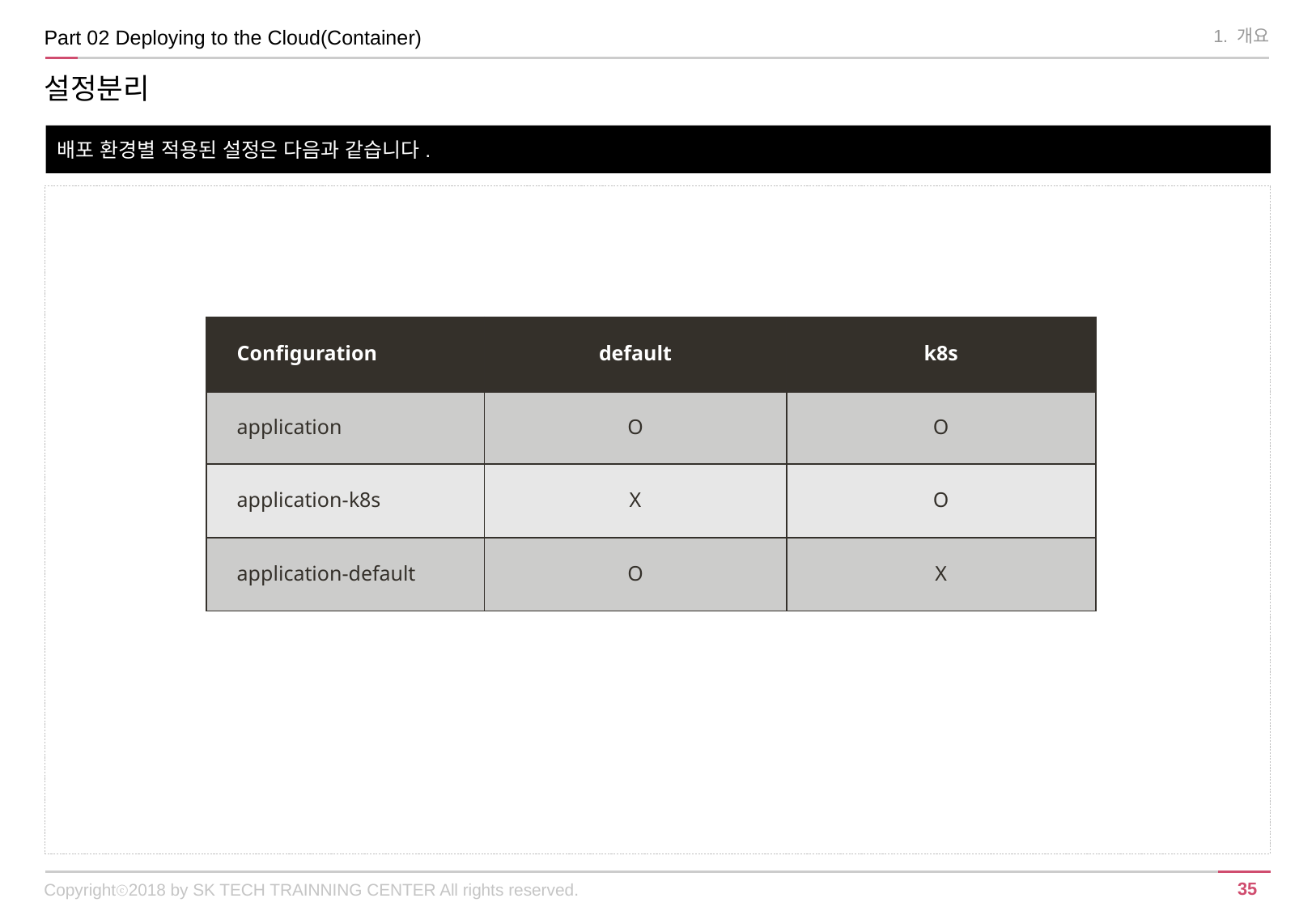

Part 02 Deploying to the Cloud(Container)
1. 개요
설정분리
배포 환경별 적용된 설정은 다음과 같습니다.
| Configuration | default | k8s |
| --- | --- | --- |
| application | O | O |
| application-k8s | X | O |
| application-default | O | X |
Copyrightⓒ2018 by SK TECH TRAINNING CENTER All rights reserved.